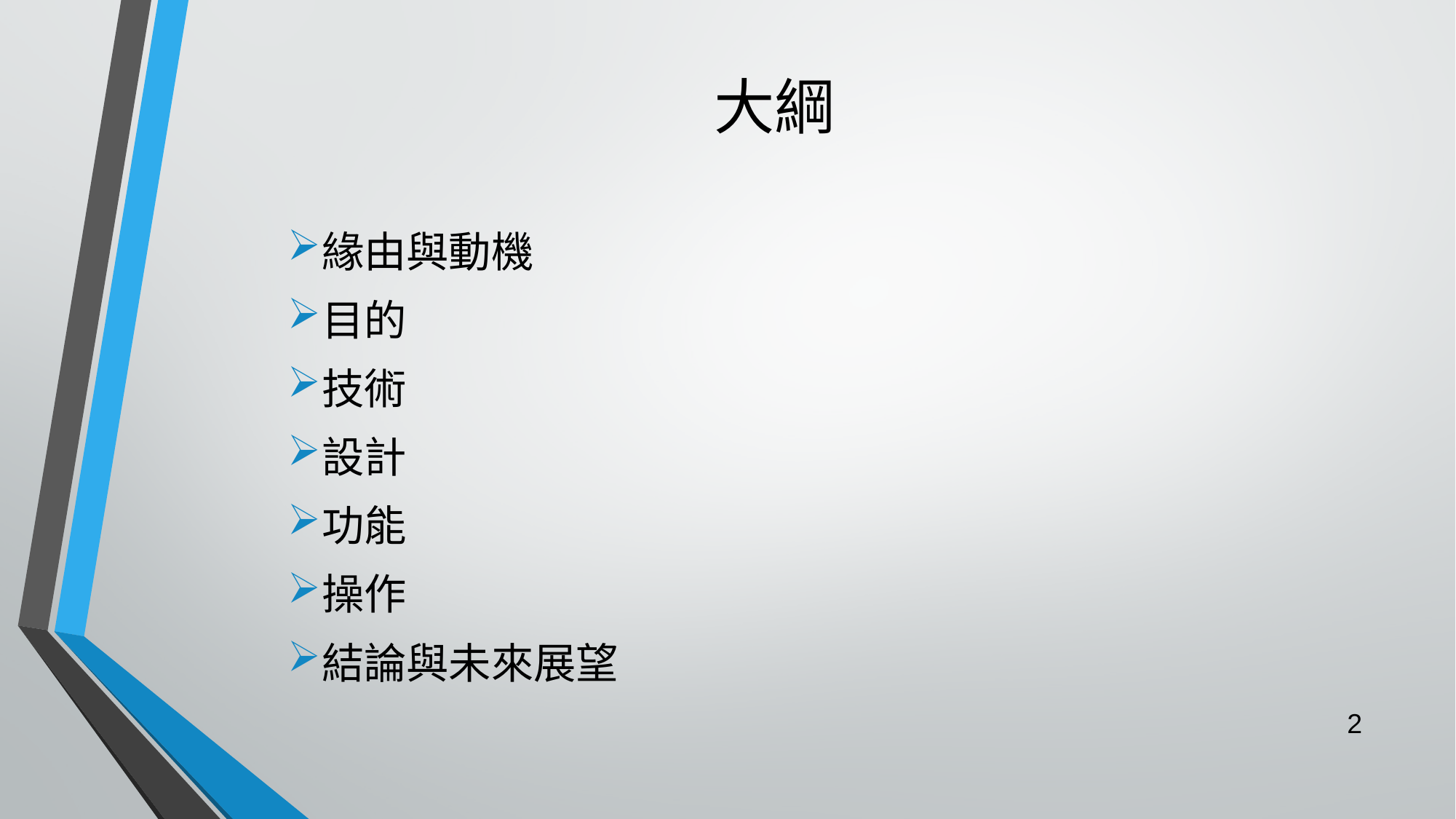

# 大綱
緣由與動機
目的
技術
設計
功能
操作
結論與未來展望
2